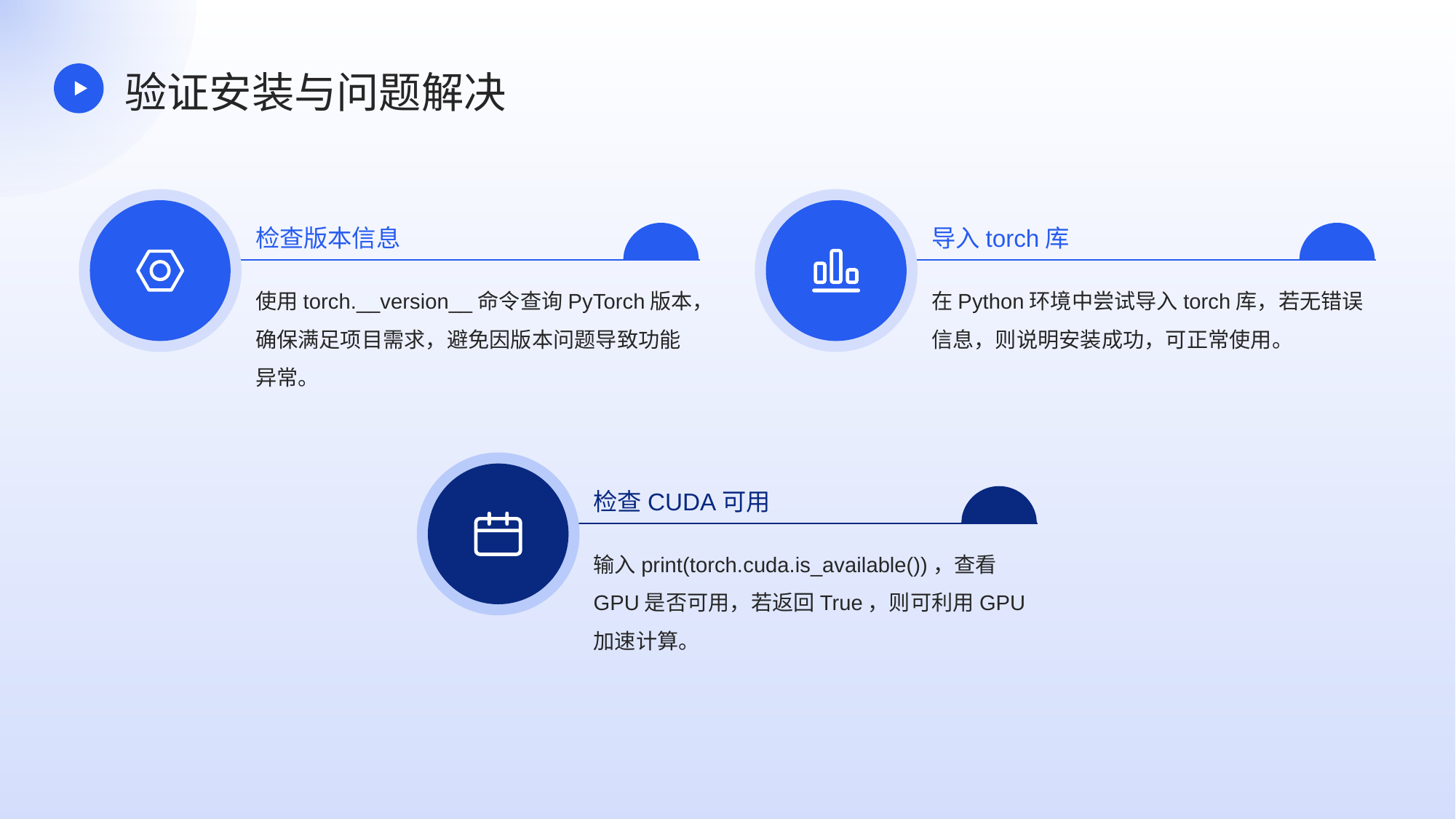

验证安装与问题解决

检查版本信息
导入torch库

使用torch.__version__命令查询PyTorch版本，确保满足项目需求，避免因版本问题导致功能异常。
在Python环境中尝试导入torch库，若无错误信息，则说明安装成功，可正常使用。
检查CUDA可用

输入print(torch.cuda.is_available())，查看GPU是否可用，若返回True，则可利用GPU加速计算。